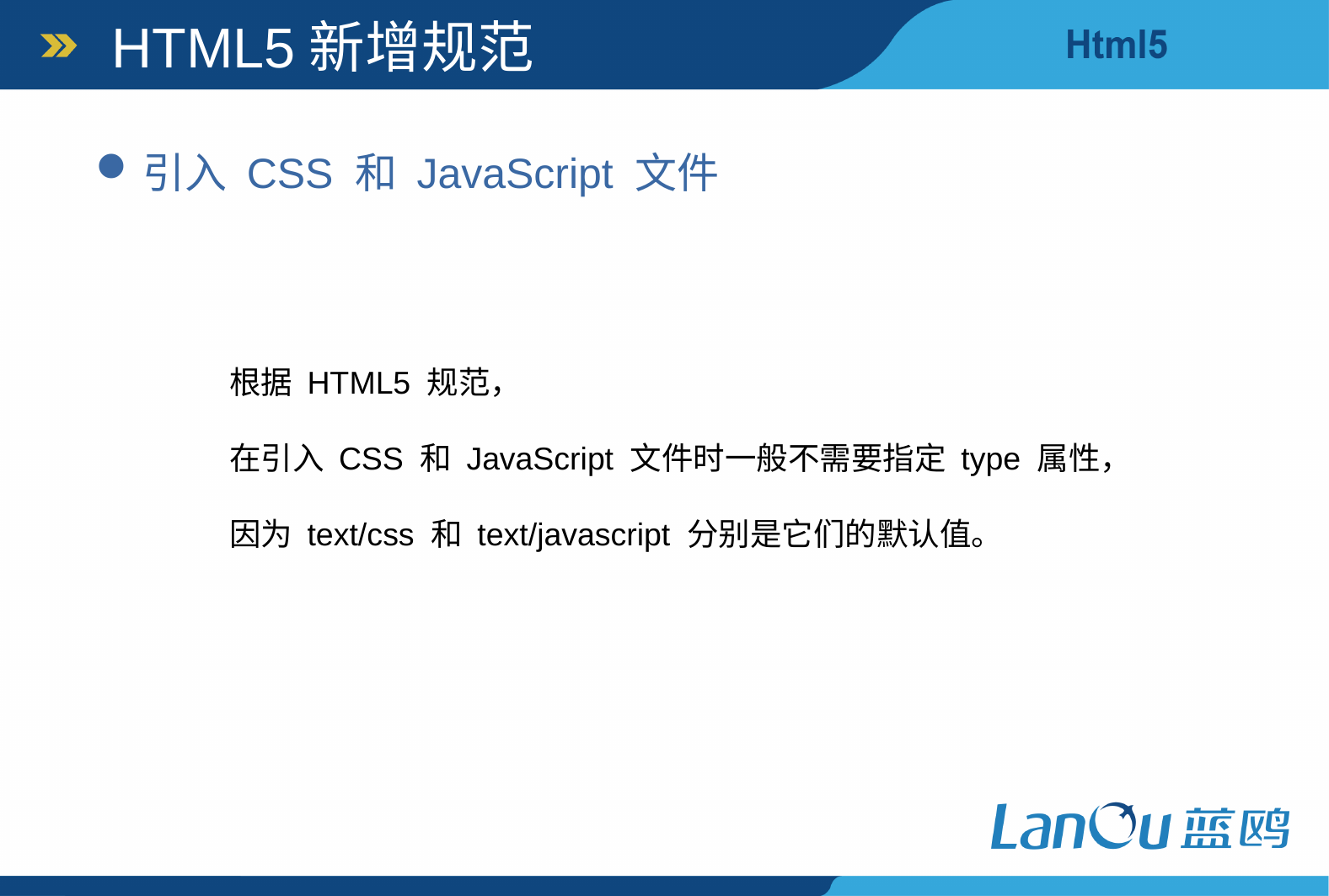

HTML5新增规范
引入 CSS 和 JavaScript 文件
根据 HTML5 规范，

在引入 CSS 和 JavaScript 文件时一般不需要指定 type 属性，

因为 text/css 和 text/javascript 分别是它们的默认值。